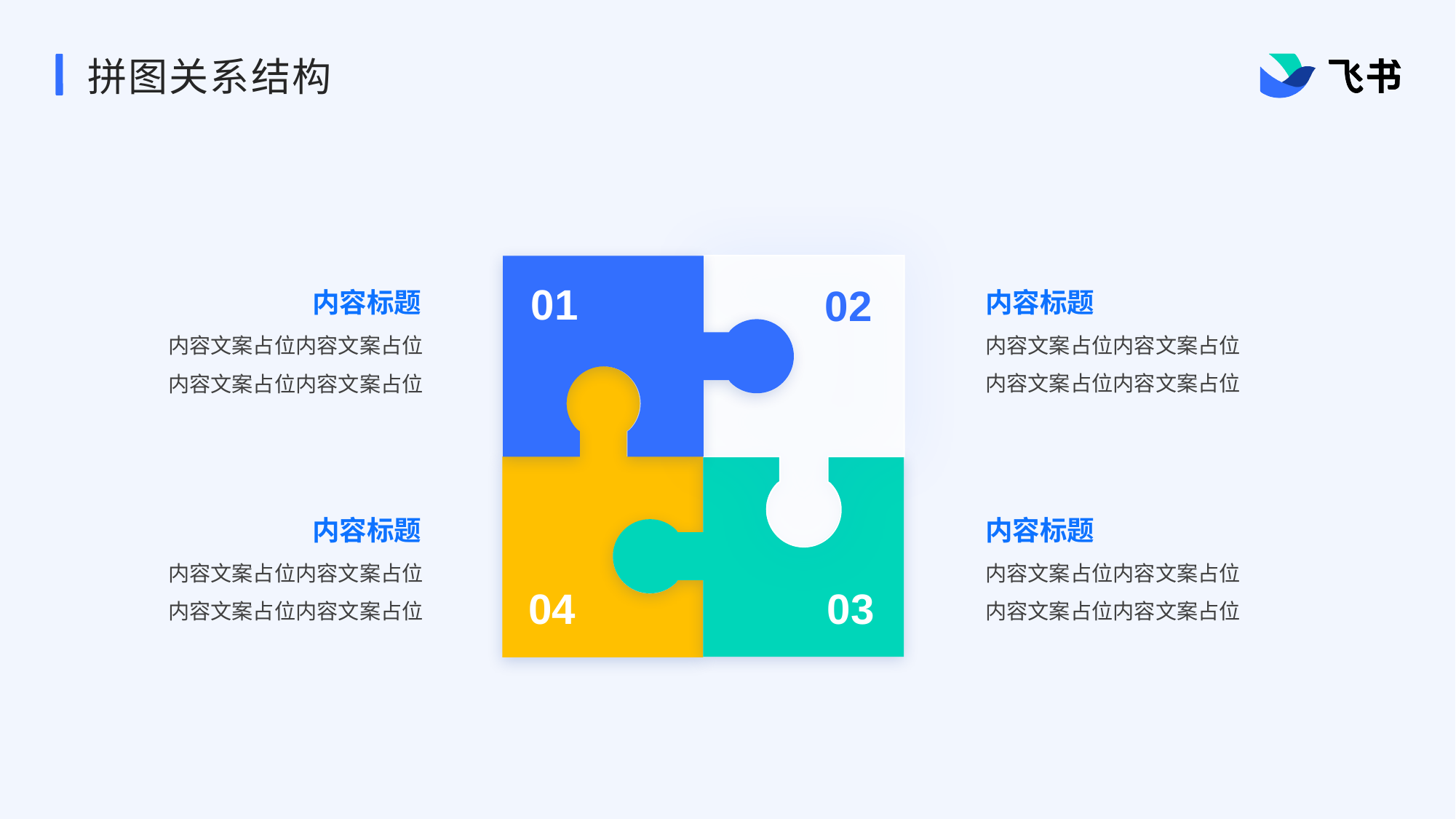

# 拼图关系结构

01
内容标题
内容标题
02

内容文案占位内容文案占位
内容文案占位内容文案占位
内容文案占位内容文案占位
内容文案占位内容文案占位

内容标题
内容标题
内容文案占位内容文案占位
内容文案占位内容文案占位
内容文案占位内容文案占位
内容文案占位内容文案占位
04
03